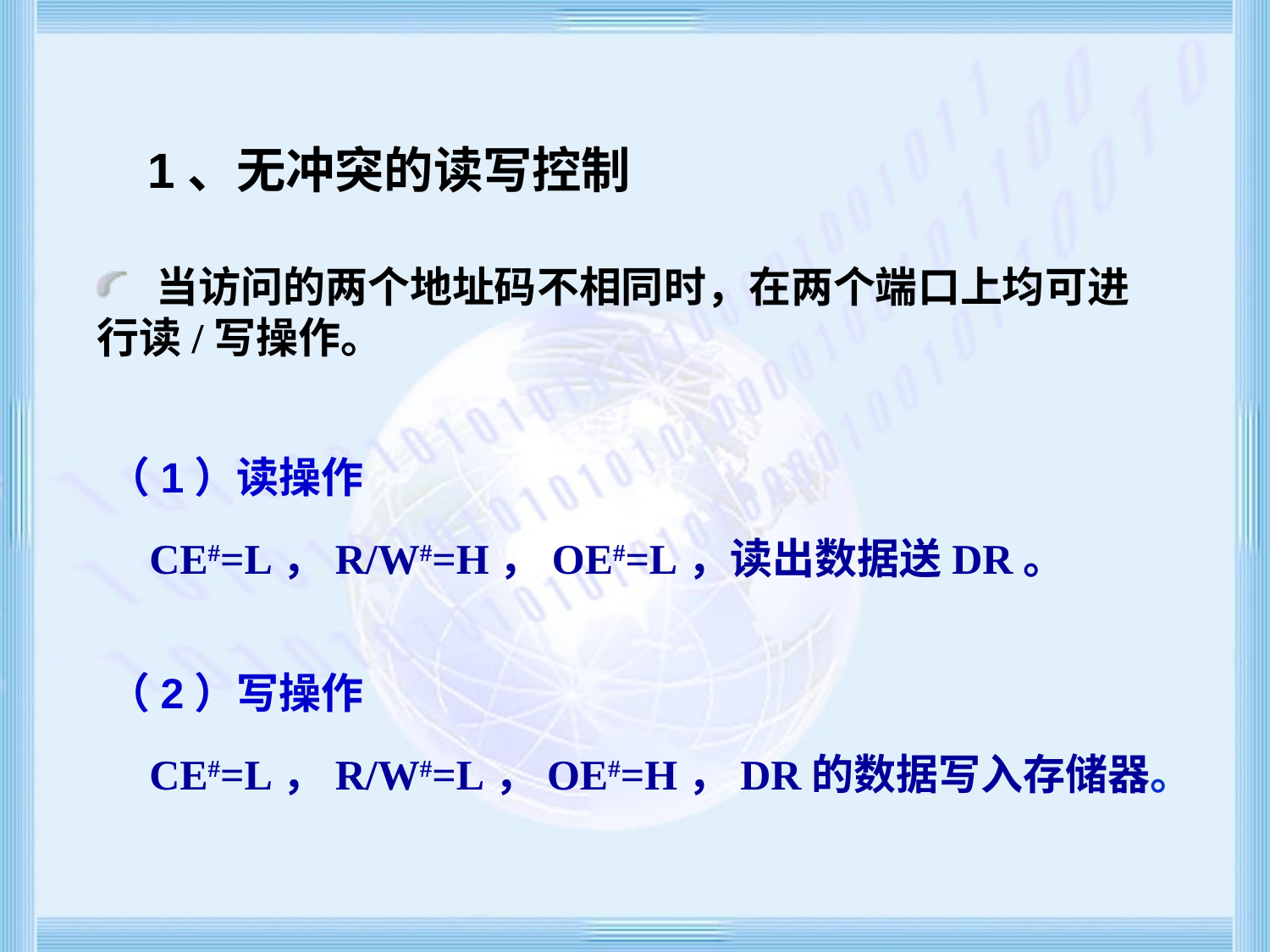

# 1、无冲突的读写控制
  当访问的两个地址码不相同时，在两个端口上均可进行读/写操作。
（1）读操作
   CE#=L，R/W#=H，OE#=L，读出数据送DR。

（2）写操作
   CE#=L，R/W#=L，OE#=H，DR的数据写入存储器。